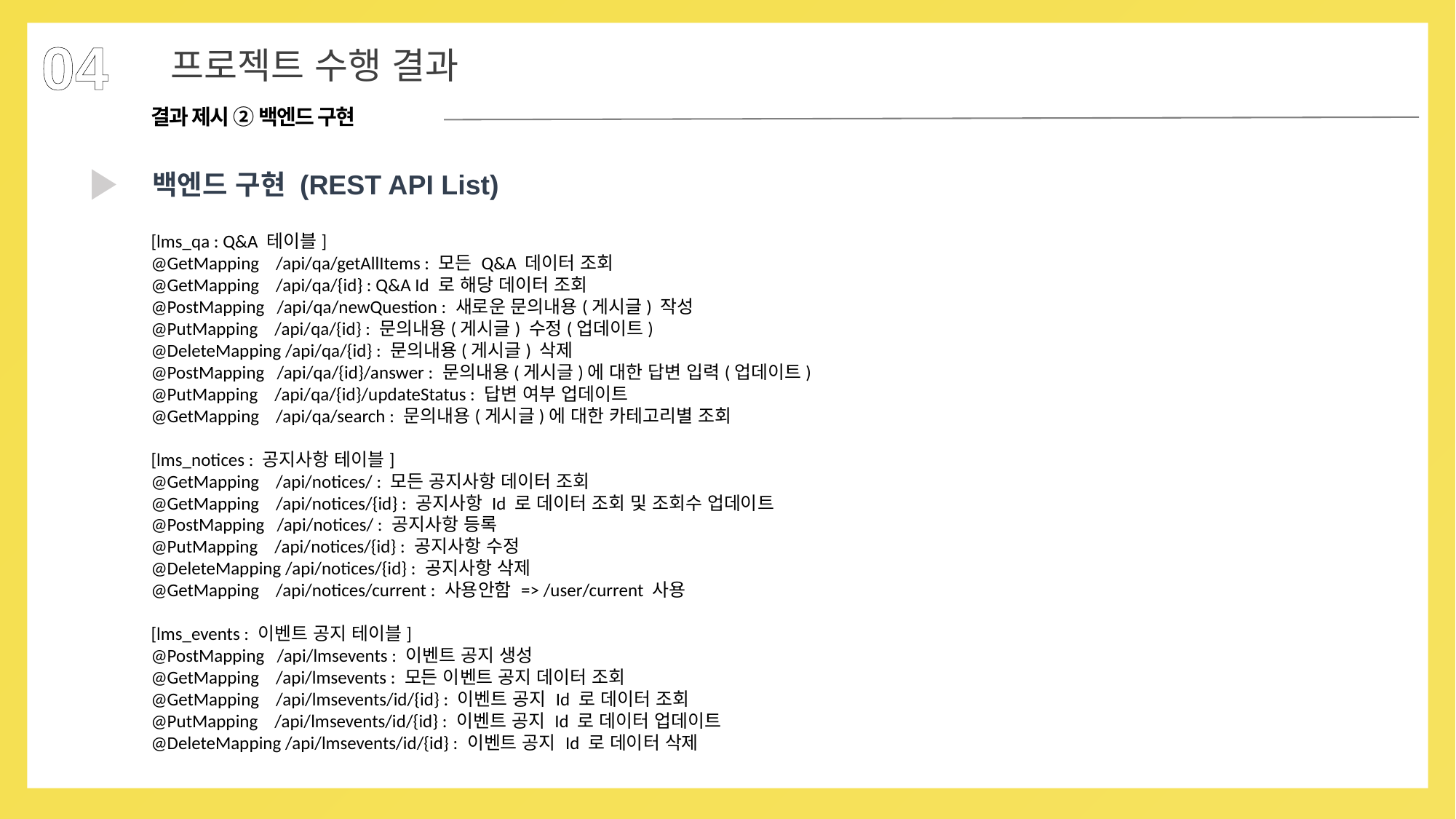

04
프로젝트 수행 결과
결과 제시 ② 백엔드 구현
▶
백엔드 구현 (REST API List)
[lms_qa : Q&A 테이블]
@GetMapping    /api/qa/getAllItems : 모든 Q&A 데이터 조회
@GetMapping    /api/qa/{id} : Q&A Id 로 해당 데이터 조회
@PostMapping   /api/qa/newQuestion : 새로운 문의내용(게시글) 작성
@PutMapping    /api/qa/{id} : 문의내용(게시글) 수정(업데이트)
@DeleteMapping /api/qa/{id} : 문의내용(게시글) 삭제
@PostMapping   /api/qa/{id}/answer : 문의내용(게시글)에 대한 답변 입력(업데이트)
@PutMapping    /api/qa/{id}/updateStatus : 답변 여부 업데이트
@GetMapping    /api/qa/search : 문의내용(게시글)에 대한 카테고리별 조회

[lms_notices : 공지사항 테이블]
@GetMapping    /api/notices/ : 모든 공지사항 데이터 조회
@GetMapping    /api/notices/{id} : 공지사항 Id 로 데이터 조회 및 조회수 업데이트
@PostMapping   /api/notices/ : 공지사항 등록
@PutMapping    /api/notices/{id} : 공지사항 수정
@DeleteMapping /api/notices/{id} : 공지사항 삭제
@GetMapping    /api/notices/current : 사용안함 => /user/current 사용

[lms_events : 이벤트 공지 테이블]
@PostMapping   /api/lmsevents : 이벤트 공지 생성
@GetMapping    /api/lmsevents : 모든 이벤트 공지 데이터 조회
@GetMapping    /api/lmsevents/id/{id} : 이벤트 공지 Id 로 데이터 조회
@PutMapping    /api/lmsevents/id/{id} : 이벤트 공지 Id 로 데이터 업데이트
@DeleteMapping /api/lmsevents/id/{id} : 이벤트 공지 Id 로 데이터 삭제